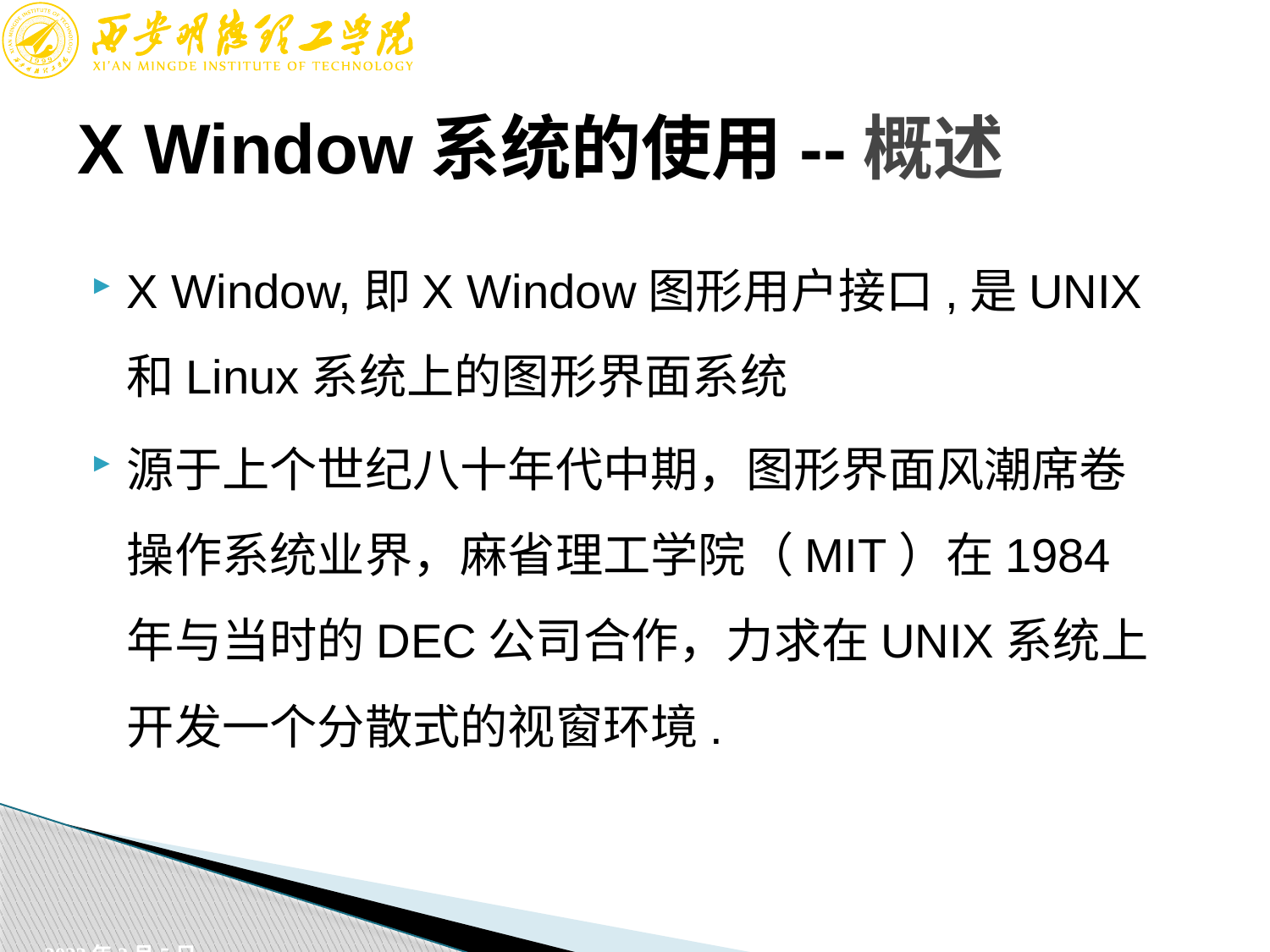

X Window系统的使用--概述
X Window,即X Window图形用户接口,是UNIX和Linux系统上的图形界面系统
源于上个世纪八十年代中期，图形界面风潮席卷操作系统业界，麻省理工学院（MIT）在1984年与当时的DEC公司合作，力求在UNIX系统上开发一个分散式的视窗环境.
2023年3月5日